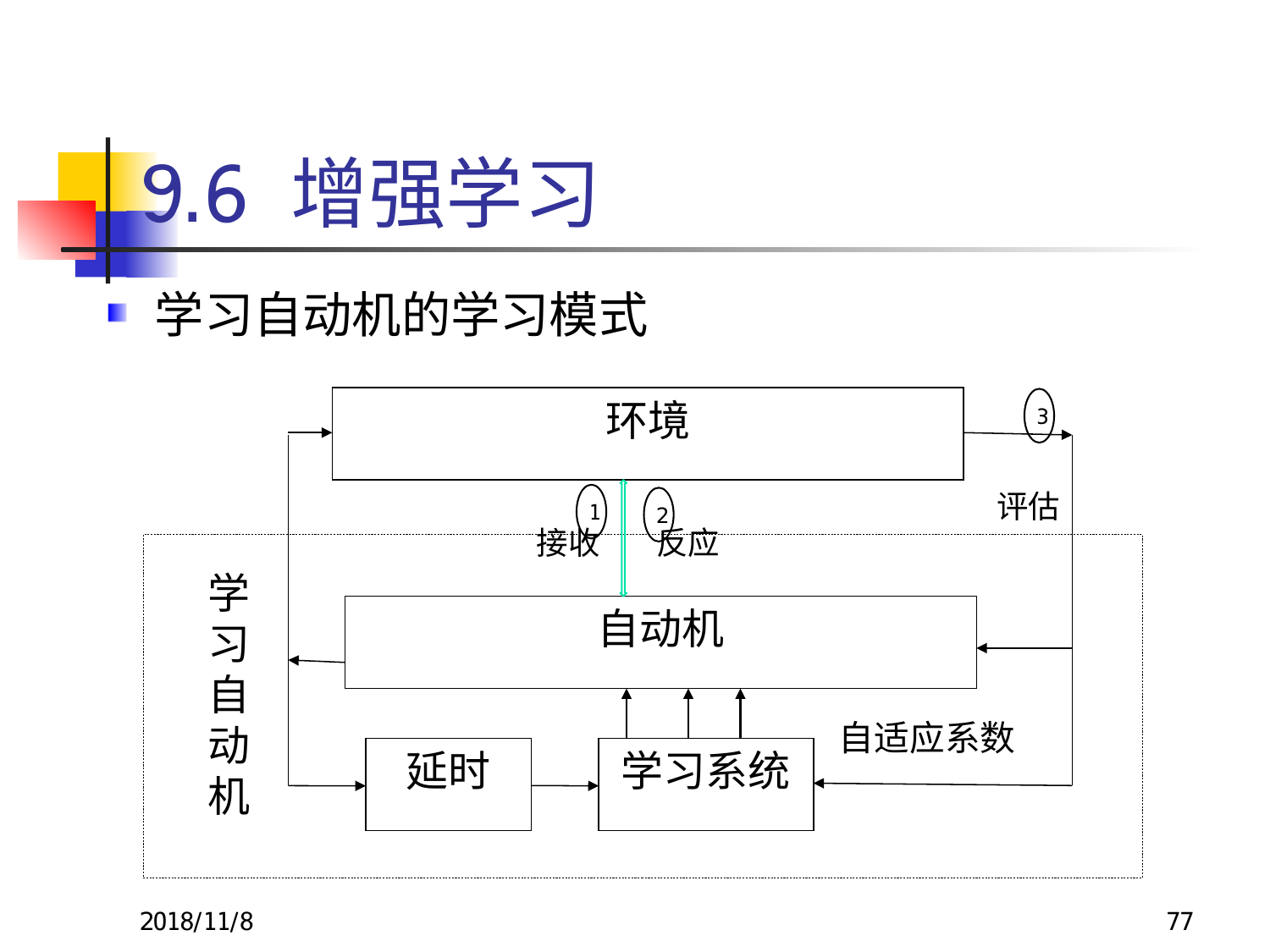

# 9.6 增强学习
学习自动机的学习模式
环境

学习自动机
自动机
自适应系数
延时
学习系统
3
评估

1
2
接收
反应
2018/11/8
77